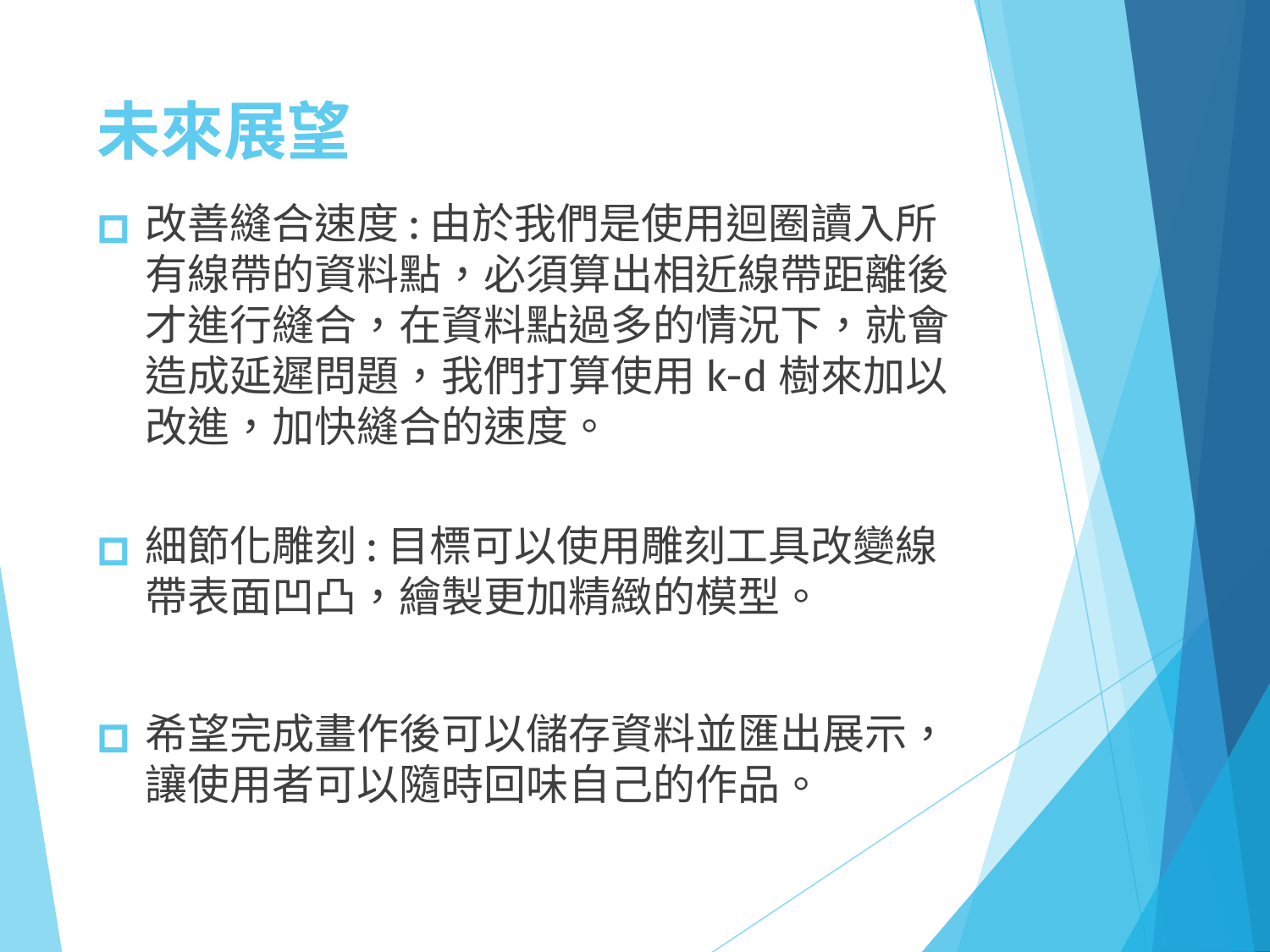

# 未來展望
改善縫合速度:由於我們是使用迴圈讀入所有線帶的資料點，必須算出相近線帶距離後才進行縫合，在資料點過多的情況下，就會造成延遲問題，我們打算使用k-d樹來加以改進，加快縫合的速度。

細節化雕刻:目標可以使用雕刻工具改變線帶表面凹凸，繪製更加精緻的模型。

希望完成畫作後可以儲存資料並匯出展示，讓使用者可以隨時回味自己的作品。